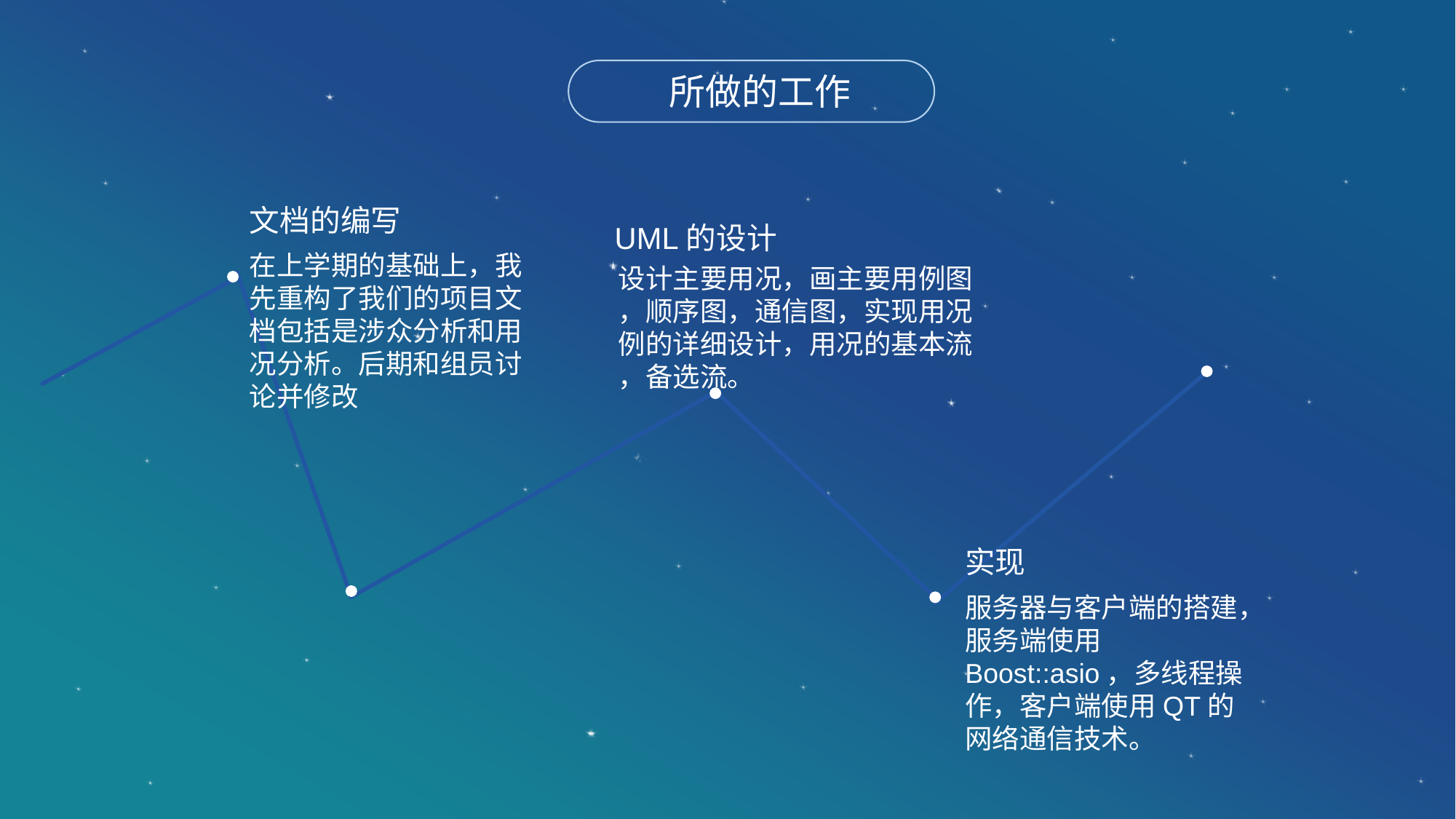

所做的工作
文档的编写
在上学期的基础上，我先重构了我们的项目文档包括是涉众分析和用况分析。后期和组员讨论并修改
UML的设计
设计主要用况，画主要用例图
，顺序图，通信图，实现用况
例的详细设计，用况的基本流
，备选流。

实现
服务器与客户端的搭建，服务端使用Boost::asio，多线程操作，客户端使用QT的网络通信技术。